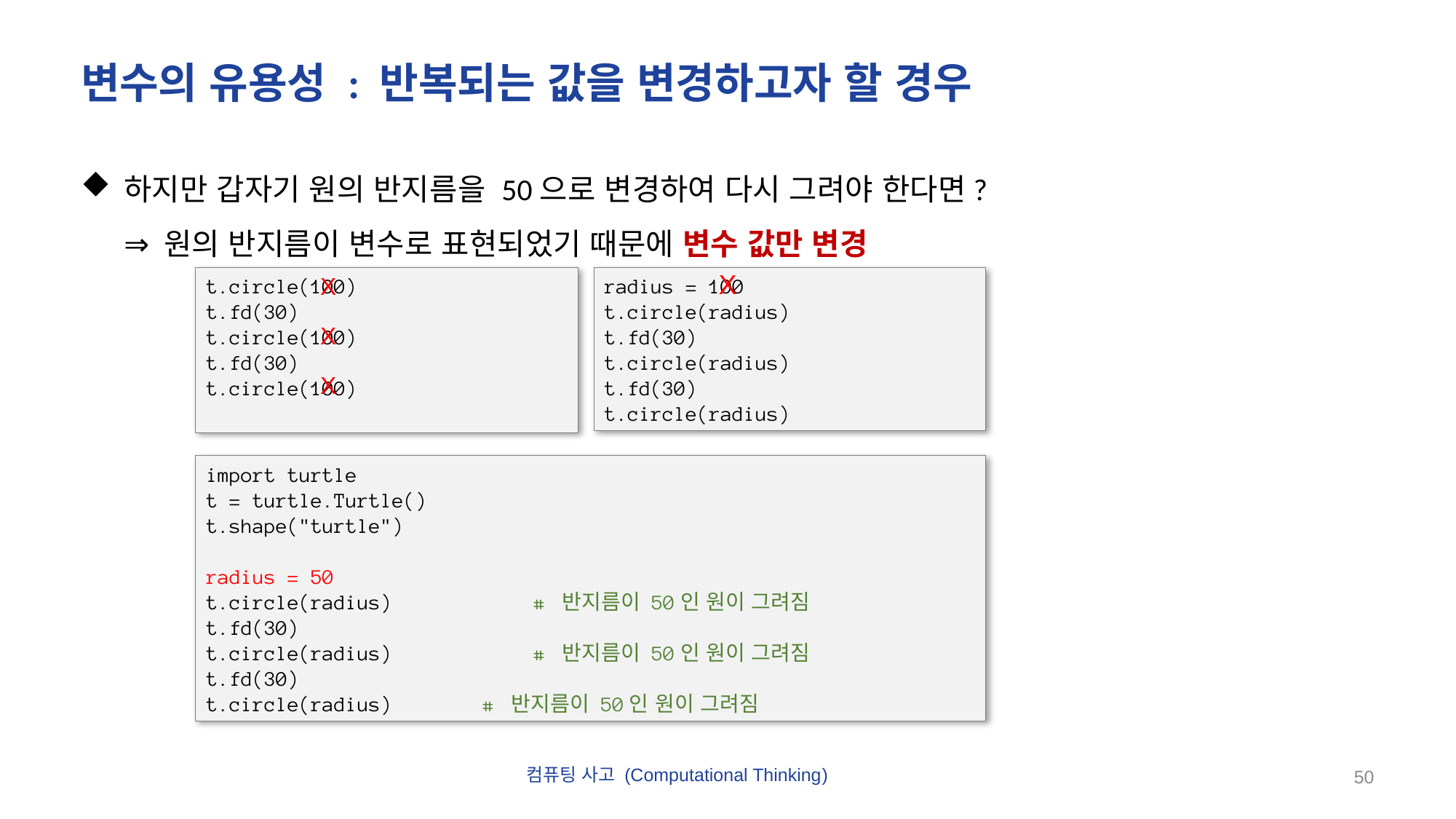

# 변수의 유용성 : 반복되는 값을 변경하고자 할 경우
하지만 갑자기 원의 반지름을 50으로 변경하여 다시 그려야 한다면?
⇒ 원의 반지름이 변수로 표현되었기 때문에 변수 값만 변경

X
X
X
X
t.circle(100)
t.fd(30)
t.circle(100)
t.fd(30)
t.circle(100)
radius = 100
t.circle(radius)
t.fd(30)
t.circle(radius)
t.fd(30)
t.circle(radius)
import turtle
t = turtle.Turtle()
t.shape("turtle")

radius = 50
t.circle(radius)		# 반지름이 50인 원이 그려짐
t.fd(30)
t.circle(radius)		# 반지름이 50인 원이 그려짐
t.fd(30)
t.circle(radius) 	     # 반지름이 50인 원이 그려짐